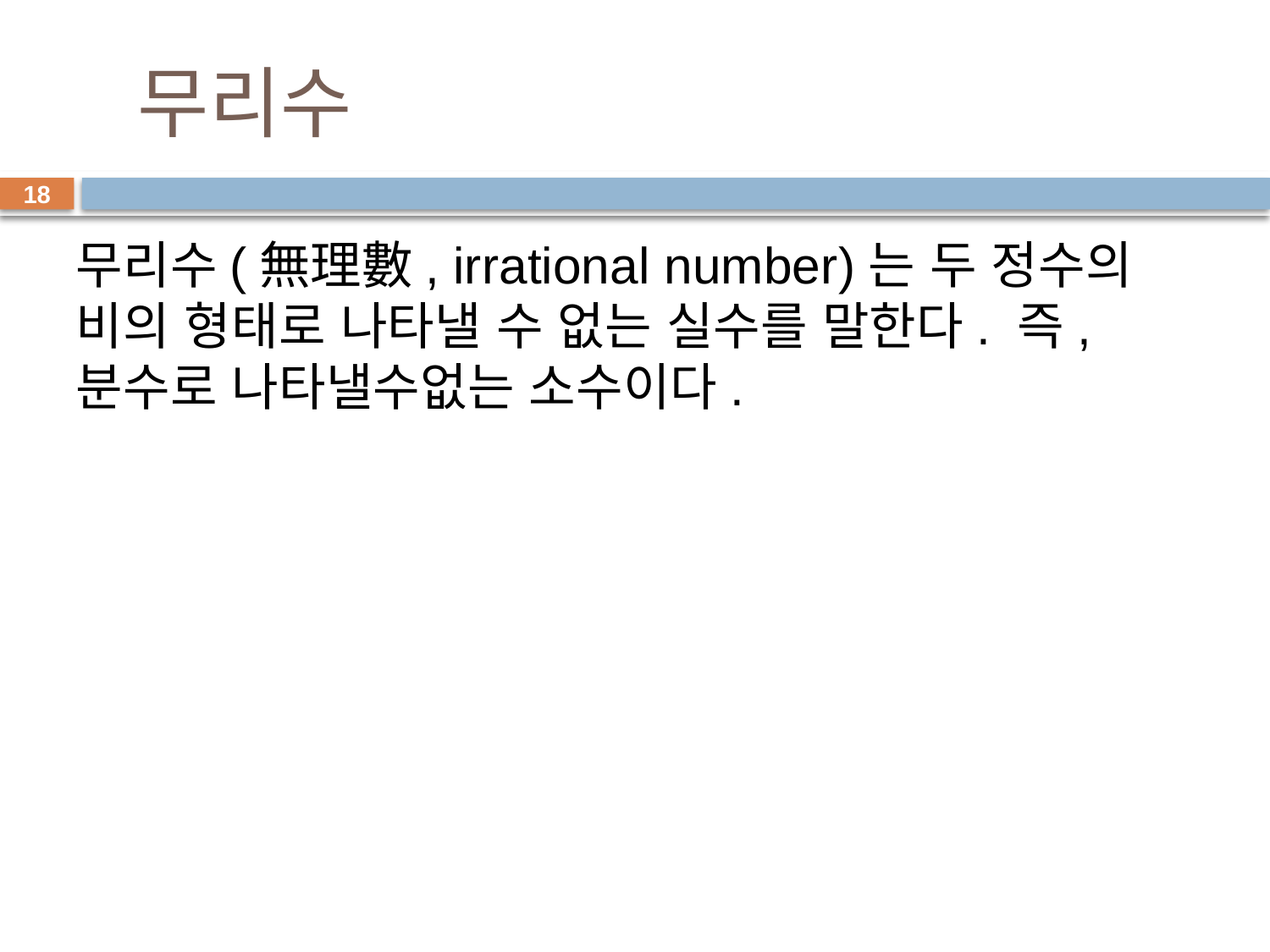

# 무리수
18
무리수(無理數, irrational number)는 두 정수의 비의 형태로 나타낼 수 없는 실수를 말한다. 즉, 분수로 나타낼수없는 소수이다.